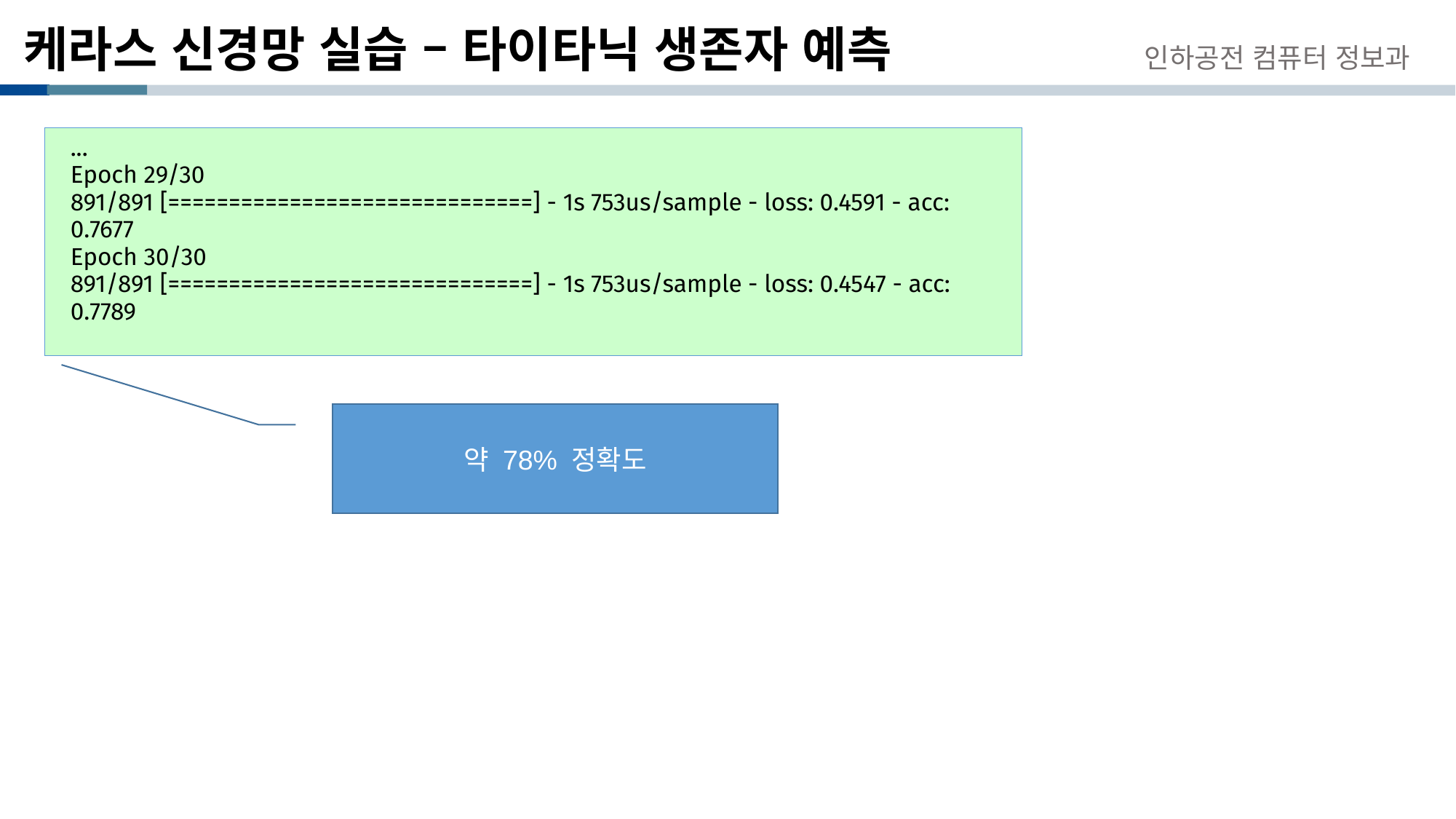

# 케라스 신경망 실습 – 타이타닉 생존자 예측
인하공전 컴퓨터 정보과

...
Epoch 29/30
891/891 [==============================] - 1s 753us/sample - loss: 0.4591 - acc: 0.7677
Epoch 30/30
891/891 [==============================] - 1s 753us/sample - loss: 0.4547 - acc: 0.7789
약 78% 정확도